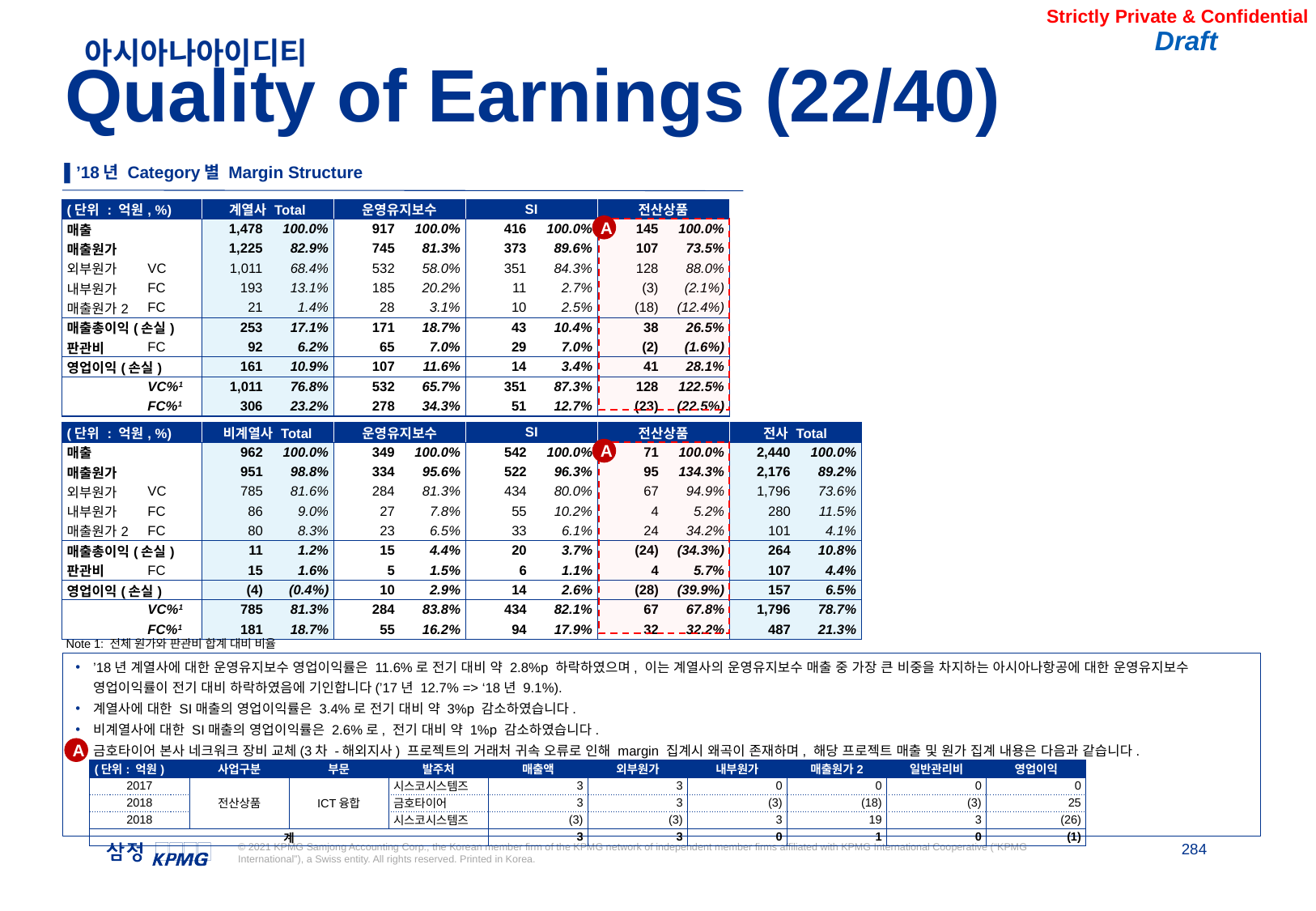

아시아나아이디티
Quality of Earnings (22/40)
▌’18년 Category별 Margin Structure

| (단위 : 억원, %) |  | 계열사 Total |  | 운영유지보수 |  | SI |  | 전산상품 |  |
| --- | --- | --- | --- | --- | --- | --- | --- | --- | --- |
| 매출 |  | 1,478 | 100.0% | 917 | 100.0% | 416 | 100.0% | 145 | 100.0% |
| 매출원가 |  | 1,225 | 82.9% | 745 | 81.3% | 373 | 89.6% | 107 | 73.5% |
| 외부원가 | VC | 1,011 | 68.4% | 532 | 58.0% | 351 | 84.3% | 128 | 88.0% |
| 내부원가 | FC | 193 | 13.1% | 185 | 20.2% | 11 | 2.7% | (3) | (2.1%) |
| 매출원가2 | FC | 21 | 1.4% | 28 | 3.1% | 10 | 2.5% | (18) | (12.4%) |
| 매출총이익(손실) |  | 253 | 17.1% | 171 | 18.7% | 43 | 10.4% | 38 | 26.5% |
| 판관비 | FC | 92 | 6.2% | 65 | 7.0% | 29 | 7.0% | (2) | (1.6%) |
| 영업이익(손실) |  | 161 | 10.9% | 107 | 11.6% | 14 | 3.4% | 41 | 28.1% |
|  | VC%1 | 1,011 | 76.8% | 532 | 65.7% | 351 | 87.3% | 128 | 122.5% |
|  | FC%1 | 306 | 23.2% | 278 | 34.3% | 51 | 12.7% | (23) | (22.5%) |
A

| (단위 : 억원, %) |  | 비계열사 Total |  | 운영유지보수 |  | SI |  | 전산상품 |  | 전사 Total |  |
| --- | --- | --- | --- | --- | --- | --- | --- | --- | --- | --- | --- |
| 매출 |  | 962 | 100.0% | 349 | 100.0% | 542 | 100.0% | 71 | 100.0% | 2,440 | 100.0% |
| 매출원가 |  | 951 | 98.8% | 334 | 95.6% | 522 | 96.3% | 95 | 134.3% | 2,176 | 89.2% |
| 외부원가 | VC | 785 | 81.6% | 284 | 81.3% | 434 | 80.0% | 67 | 94.9% | 1,796 | 73.6% |
| 내부원가 | FC | 86 | 9.0% | 27 | 7.8% | 55 | 10.2% | 4 | 5.2% | 280 | 11.5% |
| 매출원가2 | FC | 80 | 8.3% | 23 | 6.5% | 33 | 6.1% | 24 | 34.2% | 101 | 4.1% |
| 매출총이익(손실) |  | 11 | 1.2% | 15 | 4.4% | 20 | 3.7% | (24) | (34.3%) | 264 | 10.8% |
| 판관비 | FC | 15 | 1.6% | 5 | 1.5% | 6 | 1.1% | 4 | 5.7% | 107 | 4.4% |
| 영업이익(손실) |  | (4) | (0.4%) | 10 | 2.9% | 14 | 2.6% | (28) | (39.9%) | 157 | 6.5% |
|  | VC%1 | 785 | 81.3% | 284 | 83.8% | 434 | 82.1% | 67 | 67.8% | 1,796 | 78.7% |
|  | FC%1 | 181 | 18.7% | 55 | 16.2% | 94 | 17.9% | 32 | 32.2% | 487 | 21.3% |
A

Note 1: 전체 원가와 판관비 합계 대비 비율
’18년 계열사에 대한 운영유지보수 영업이익률은 11.6%로 전기 대비 약 2.8%p 하락하였으며, 이는 계열사의 운영유지보수 매출 중 가장 큰 비중을 차지하는 아시아나항공에 대한 운영유지보수 영업이익률이 전기 대비 하락하였음에 기인합니다(’17년 12.7% => ‘18년 9.1%).
계열사에 대한 SI매출의 영업이익률은 3.4%로 전기 대비 약 3%p 감소하였습니다.
비계열사에 대한 SI매출의 영업이익률은 2.6%로, 전기 대비 약 1%p 감소하였습니다.
금호타이어 본사 네크워크 장비 교체(3차 -해외지사) 프로젝트의 거래처 귀속 오류로 인해 margin 집계시 왜곡이 존재하며, 해당 프로젝트 매출 및 원가 집계 내용은 다음과 같습니다.

A
| (단위: 억원) | 사업구분 | 부문 | 발주처 | 매출액 | 외부원가 | 내부원가 | 매출원가2 | 일반관리비 | 영업이익 |
| --- | --- | --- | --- | --- | --- | --- | --- | --- | --- |
| 2017 | 전산상품 | ICT융합 | 시스코시스템즈 | 3 | 3 | 0 | 0 | 0 | 0 |
| 2018 |  |  | 금호타이어 | 3 | 3 | (3) | (18) | (3) | 25 |
| 2018 |  |  | 시스코시스템즈 | (3) | (3) | 3 | 19 | 3 | (26) |
| 계 |  |  |  | 3 | 3 | 0 | 1 | 0 | (1) |